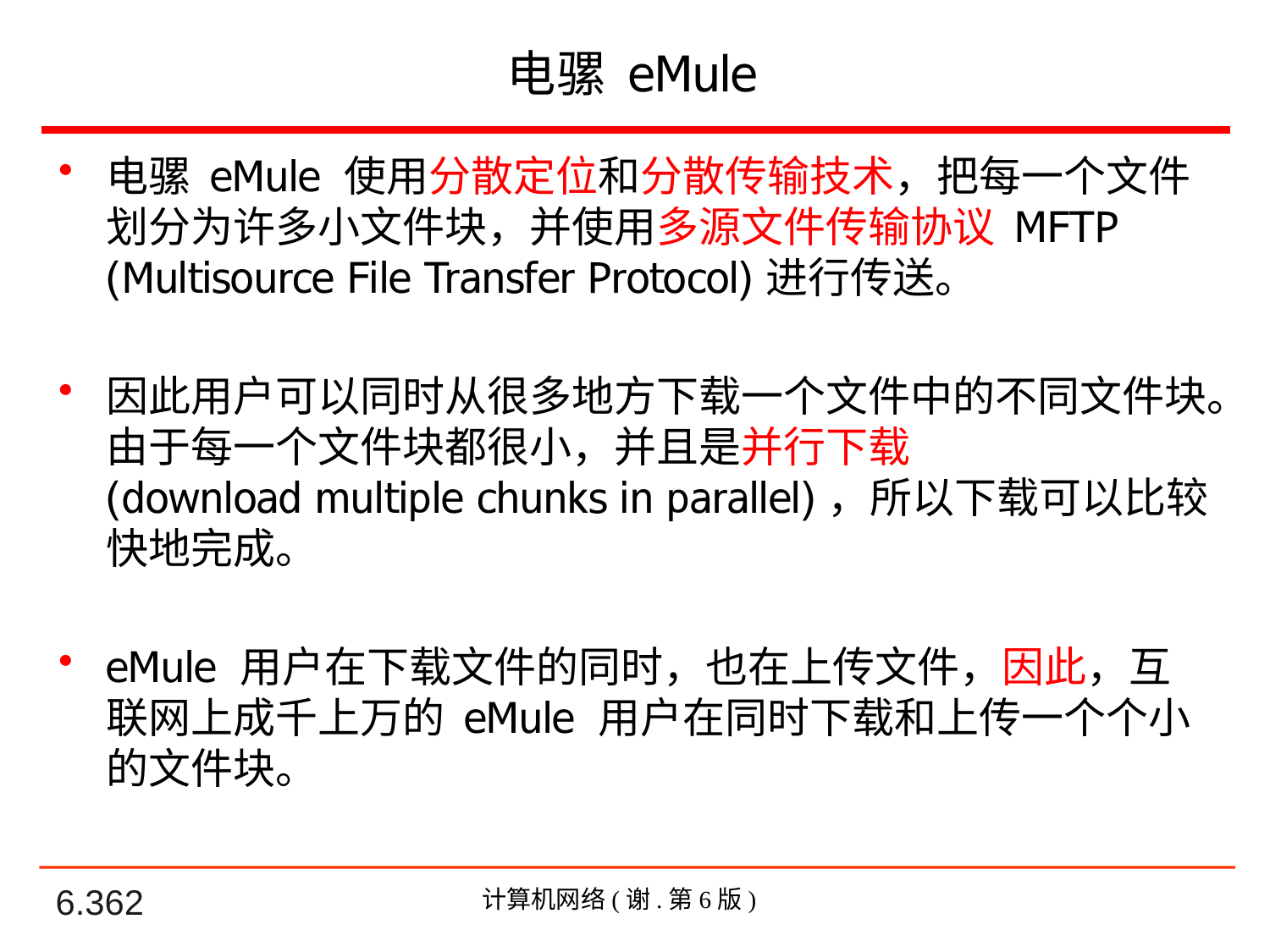

# 电骡 eMule
电骡 eMule 使用分散定位和分散传输技术，把每一个文件划分为许多小文件块，并使用多源文件传输协议 MFTP (Multisource File Transfer Protocol)进行传送。

因此用户可以同时从很多地方下载一个文件中的不同文件块。由于每一个文件块都很小，并且是并行下载(download multiple chunks in parallel)，所以下载可以比较快地完成。

eMule 用户在下载文件的同时，也在上传文件，因此，互联网上成千上万的 eMule 用户在同时下载和上传一个个小的文件块。